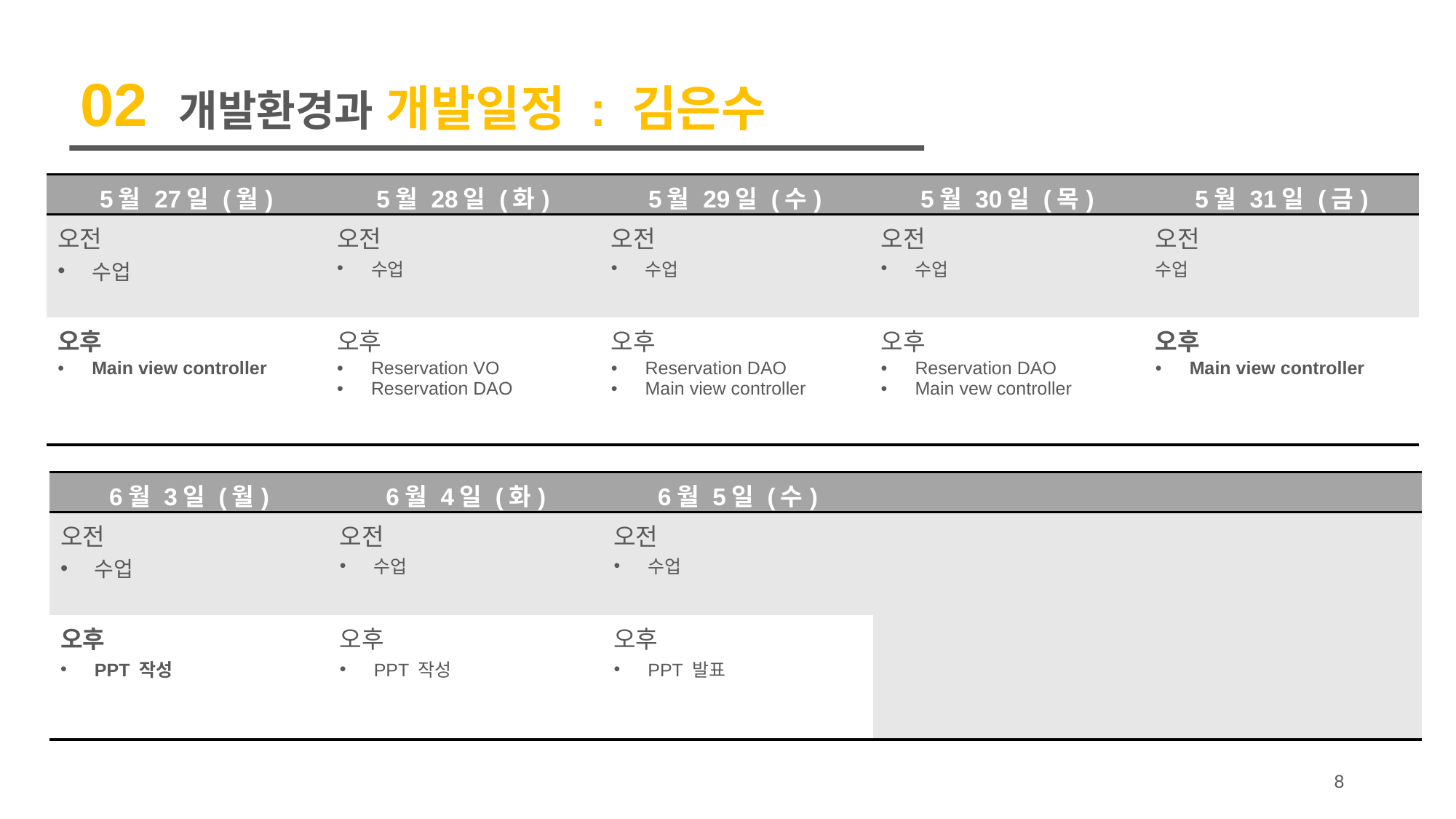

02 개발환경과 개발일정 : 김은수

| 5월 27일 (월) | 5월 28일 (화) | 5월 29일 (수) | 5월 30일 (목) | 5월 31일 (금) |
| --- | --- | --- | --- | --- |
| 오전 수업 | 오전 수업 | 오전 수업 | 오전 수업 | 오전 수업 |
| 오후 Main view controller | 오후 Reservation VO Reservation DAO | 오후 Reservation DAO Main view controller | 오후 Reservation DAO Main vew controller | 오후 Main view controller |
| 6월 3일 (월) | 6월 4일 (화) | 6월 5일 (수) |  |  |
| --- | --- | --- | --- | --- |
| 오전 수업 | 오전 수업 | 오전 수업 |  |  |
| 오후 PPT 작성 | 오후 PPT 작성 | 오후 PPT 발표 |  |  |
8